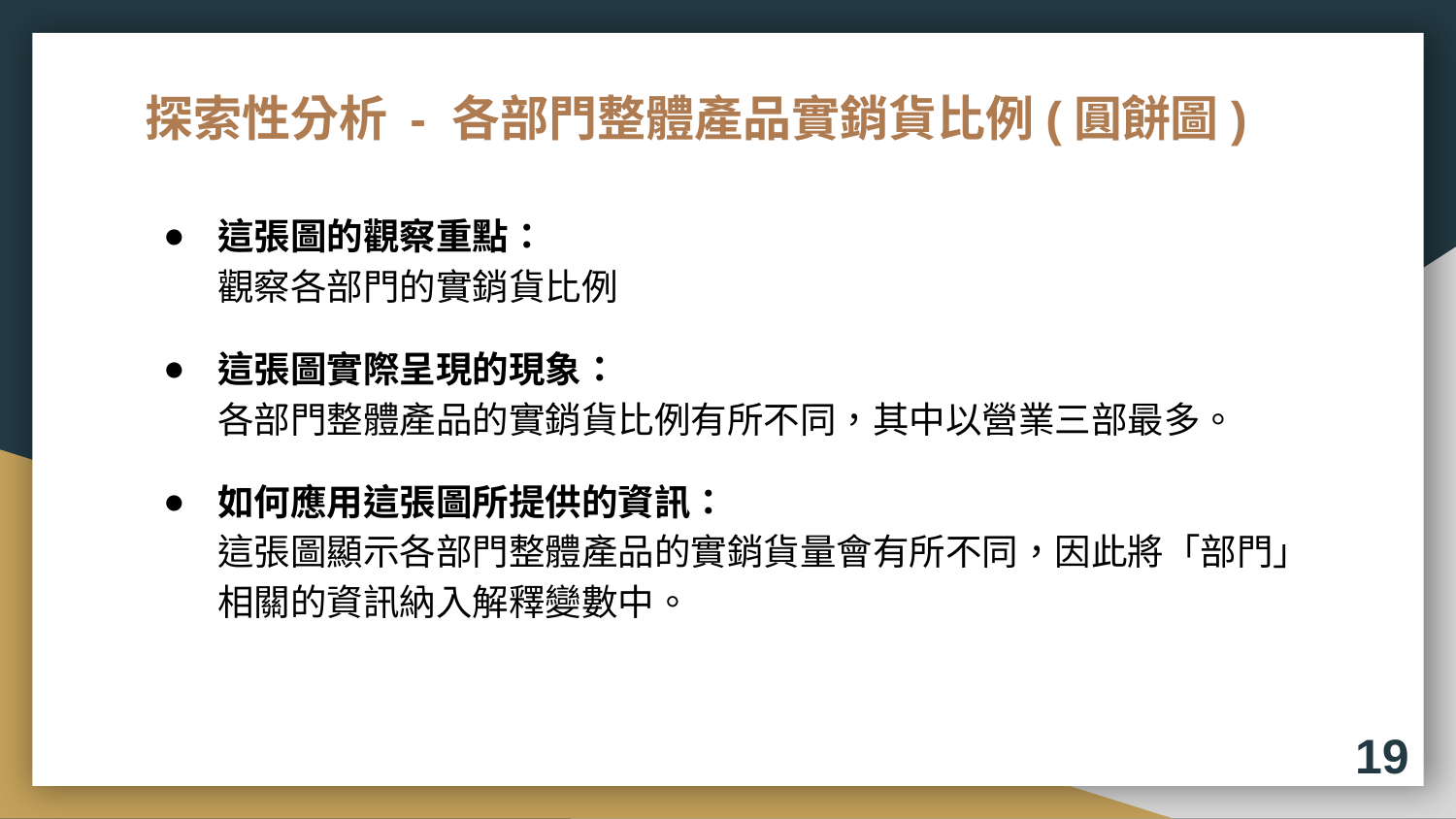

# 探索性分析 - 各部門整體產品實銷貨比例(圓餅圖)
這張圖的觀察重點：
觀察各部門的實銷貨比例
這張圖實際呈現的現象：
各部門整體產品的實銷貨比例有所不同，其中以營業三部最多。
如何應用這張圖所提供的資訊：
這張圖顯示各部門整體產品的實銷貨量會有所不同，因此將「部門」相關的資訊納入解釋變數中。
19